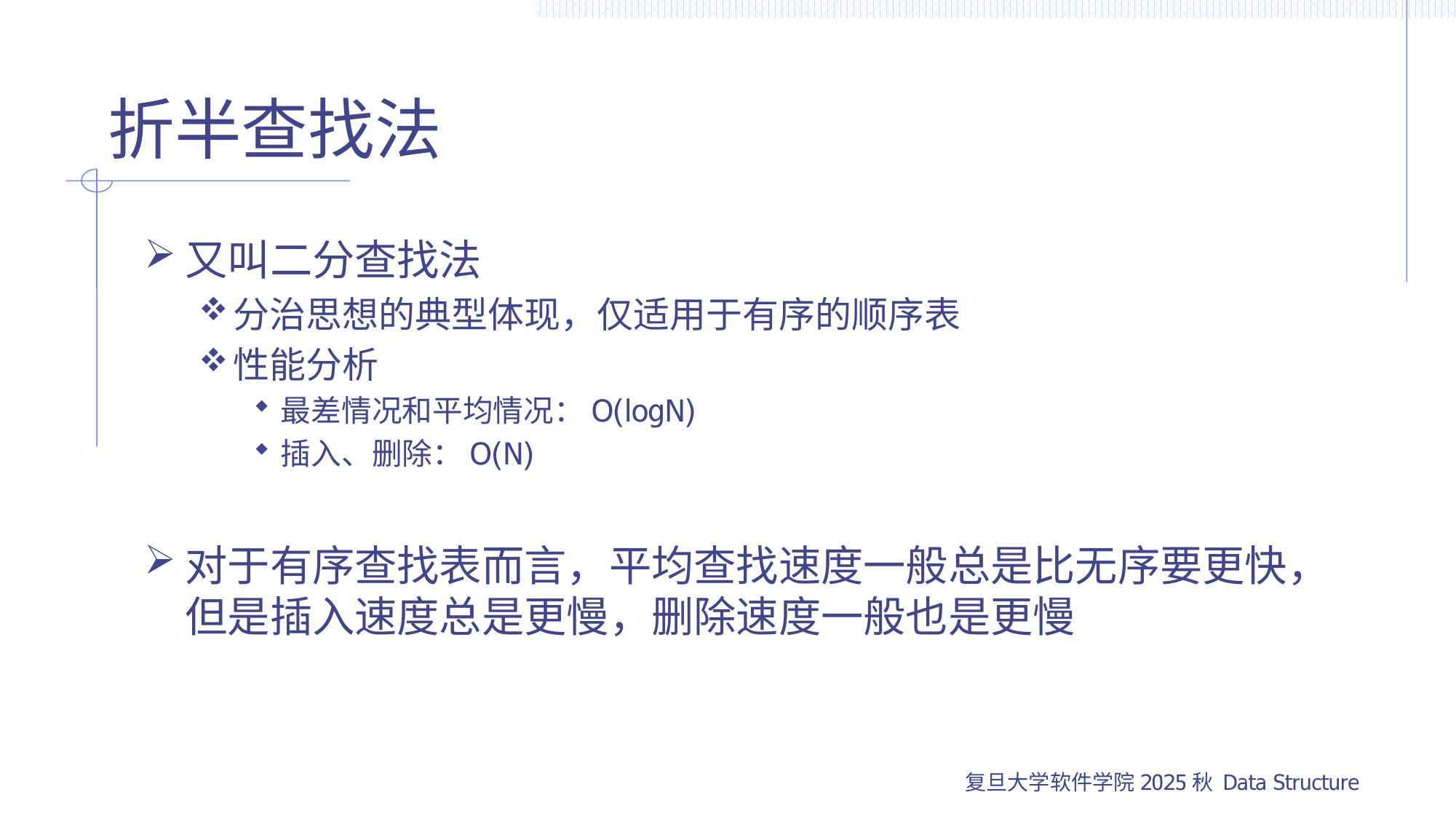

# 折半查找法
又叫二分查找法
分治思想的典型体现，仅适用于有序的顺序表
性能分析
最差情况和平均情况：O(logN)
插入、删除：O(N)

对于有序查找表而言，平均查找速度一般总是比无序要更快，但是插入速度总是更慢，删除速度一般也是更慢